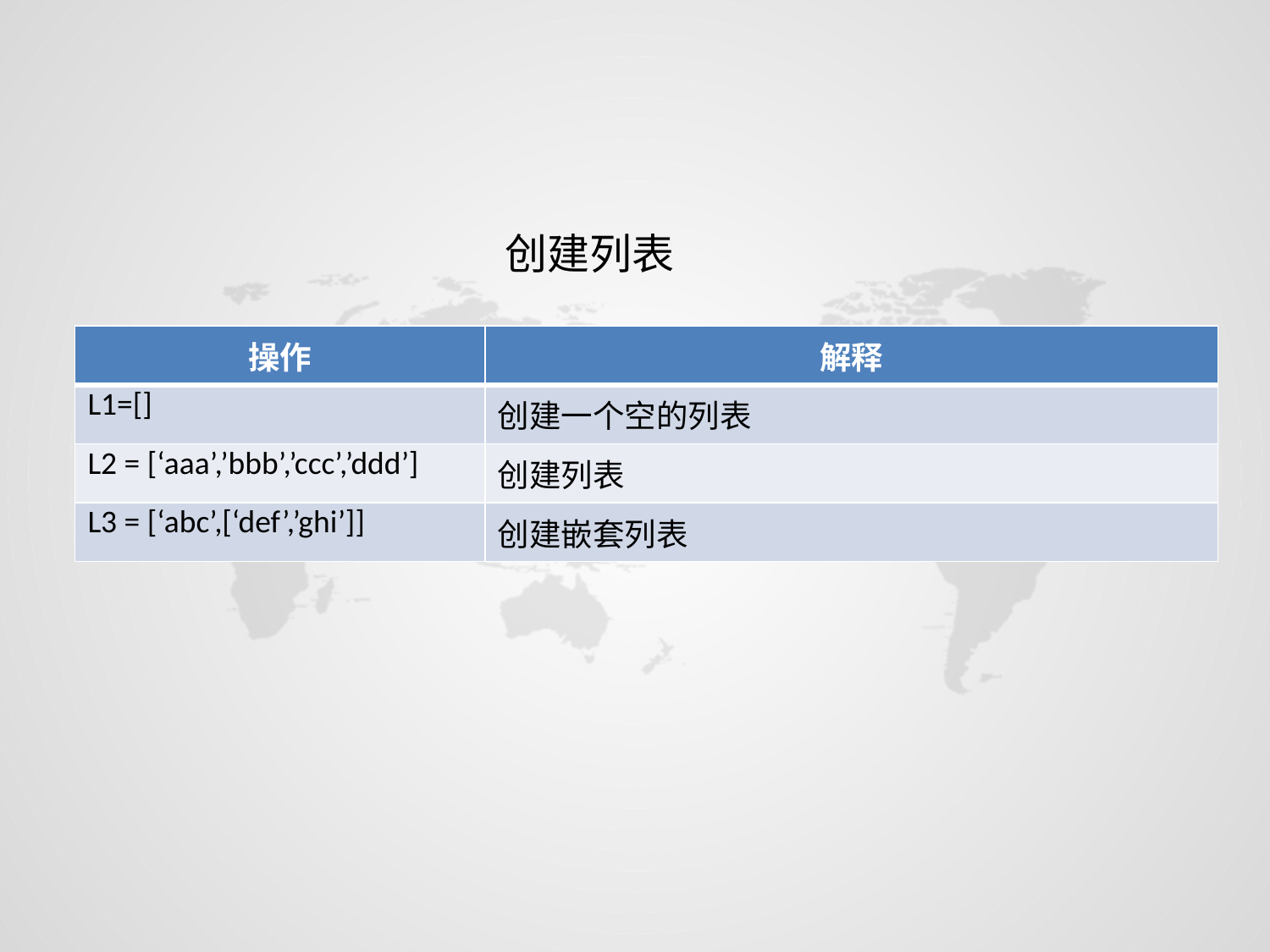

创建列表
| 操作 | 解释 |
| --- | --- |
| L1=[] | 创建一个空的列表 |
| L2 = [‘aaa’,’bbb’,’ccc’,’ddd’] | 创建列表 |
| L3 = [‘abc’,[‘def’,’ghi’]] | 创建嵌套列表 |